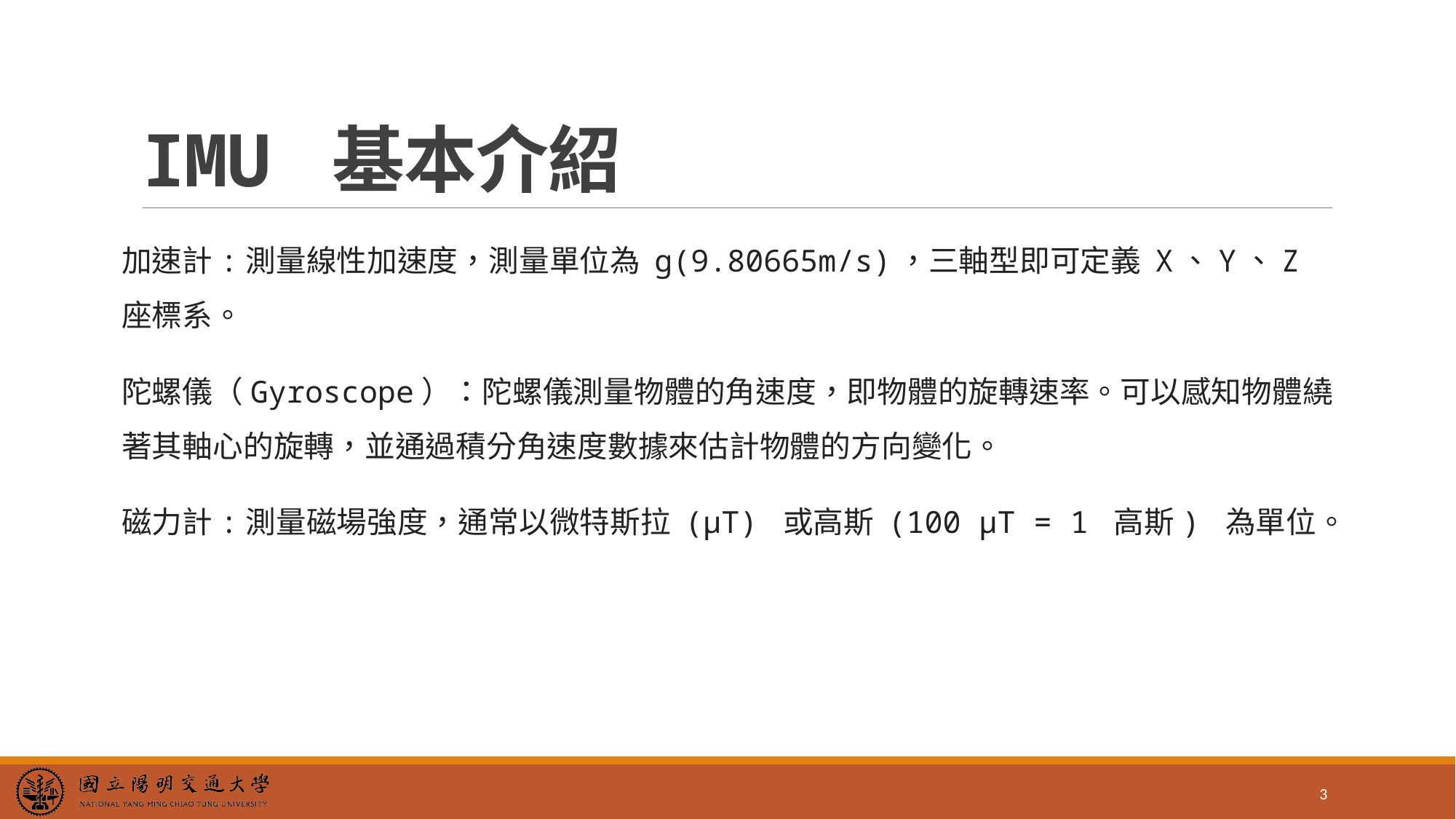

# IMU 基本介紹
加速計:測量線性加速度，測量單位為 g(9.80665m/s)，三軸型即可定義 X、Y、Z 座標系。
陀螺儀（Gyroscope）：陀螺儀測量物體的角速度，即物體的旋轉速率。可以感知物體繞著其軸心的旋轉，並通過積分角速度數據來估計物體的方向變化。
磁力計:測量磁場強度，通常以微特斯拉 (µT) 或高斯 (100 µT = 1 高斯) 為單位。

3